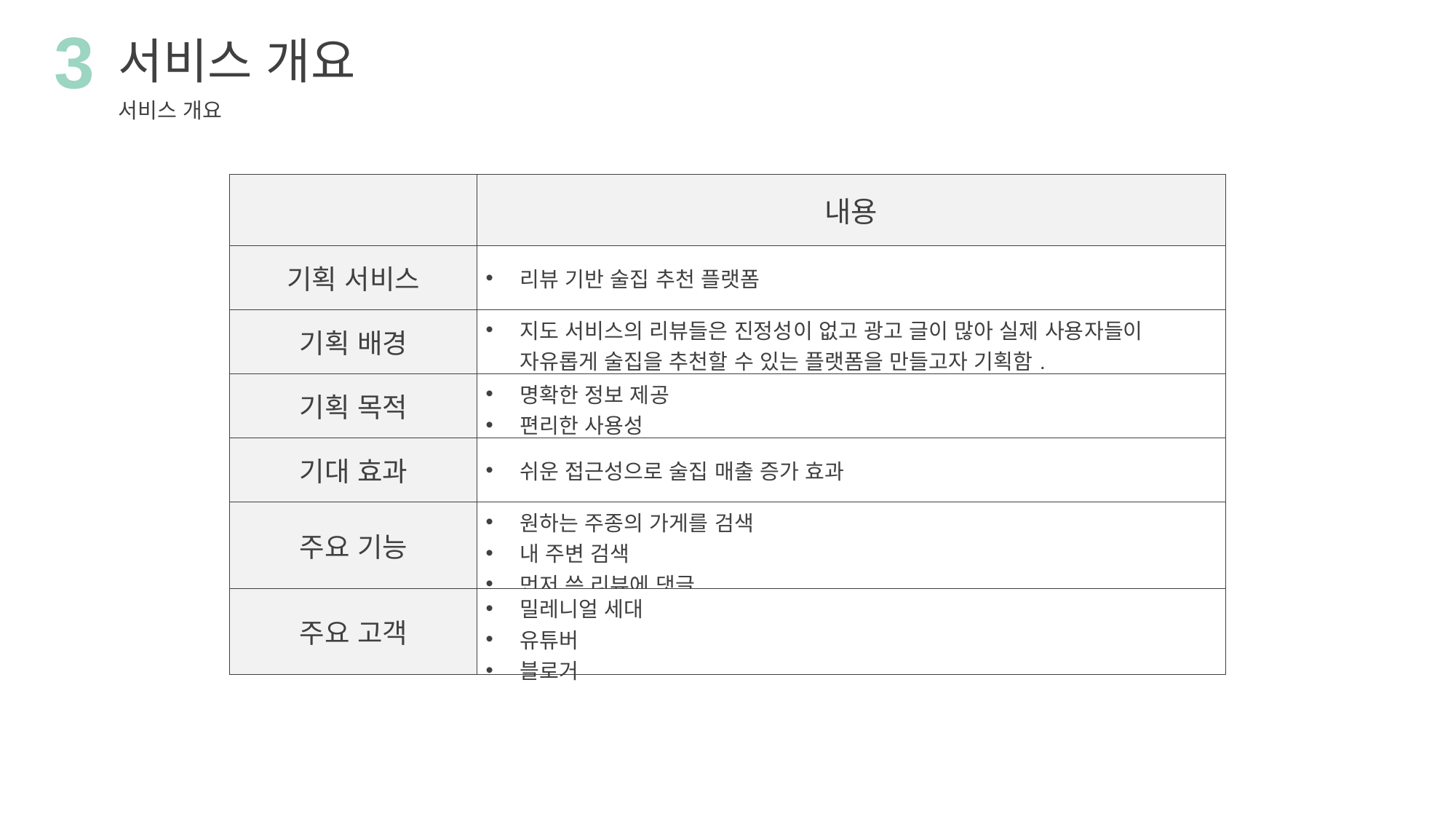

3
서비스 개요
서비스 개요
|  | 내용 |
| --- | --- |
| 기획 서비스 | 리뷰 기반 술집 추천 플랫폼 |
| 기획 배경 | 지도 서비스의 리뷰들은 진정성이 없고 광고 글이 많아 실제 사용자들이 자유롭게 술집을 추천할 수 있는 플랫폼을 만들고자 기획함. |
| 기획 목적 | 명확한 정보 제공 편리한 사용성 |
| 기대 효과 | 쉬운 접근성으로 술집 매출 증가 효과 |
| 주요 기능 | 원하는 주종의 가게를 검색 내 주변 검색 먼저 쓴 리뷰에 댓글 |
| 주요 고객 | 밀레니얼 세대 유튜버 블로거 |